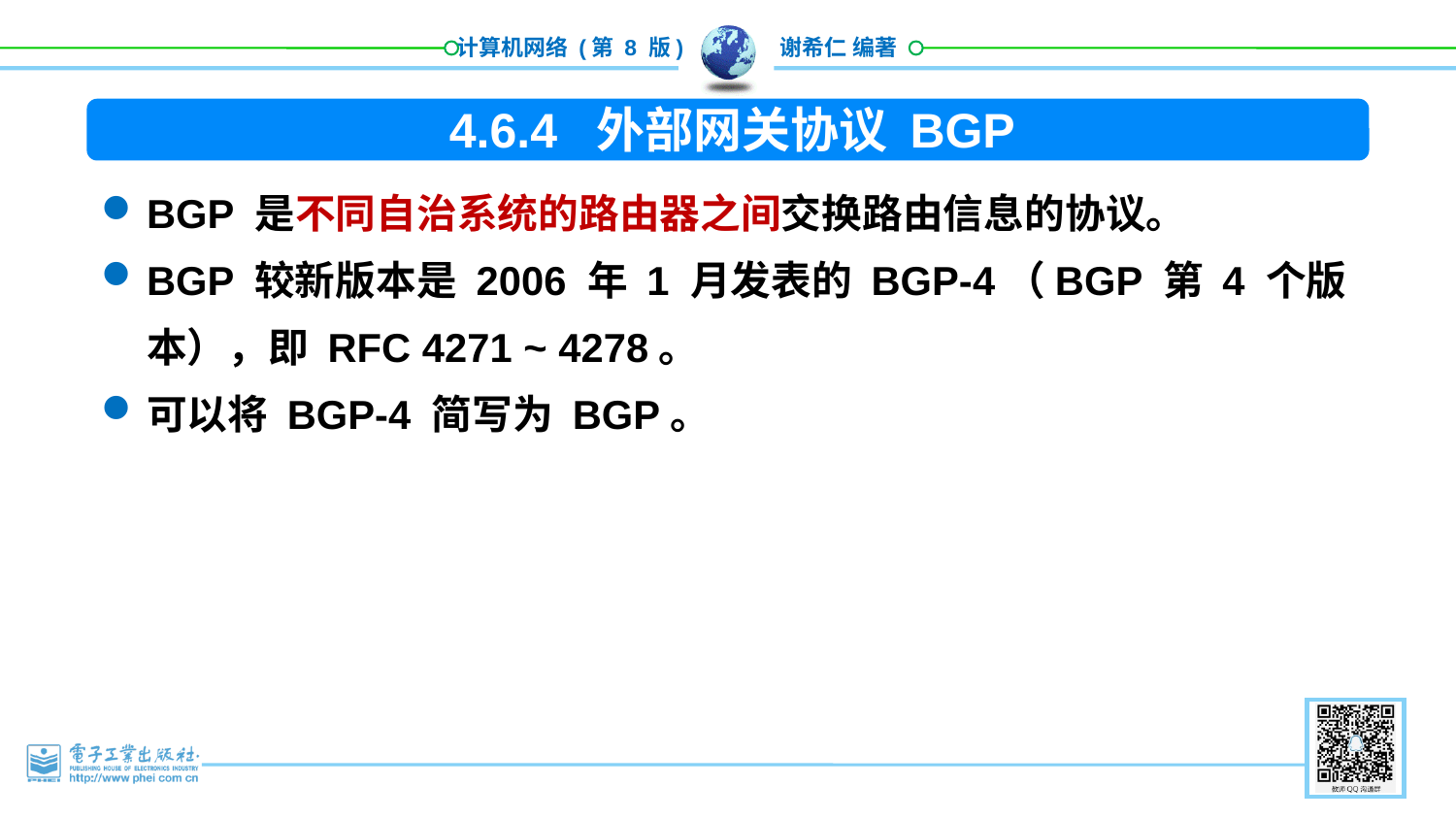

4.6.4  外部网关协议 BGP

BGP 是不同自治系统的路由器之间交换路由信息的协议。
BGP 较新版本是 2006 年 1 月发表的 BGP-4（BGP 第 4 个版本），即 RFC 4271 ~ 4278。
可以将 BGP-4 简写为 BGP。